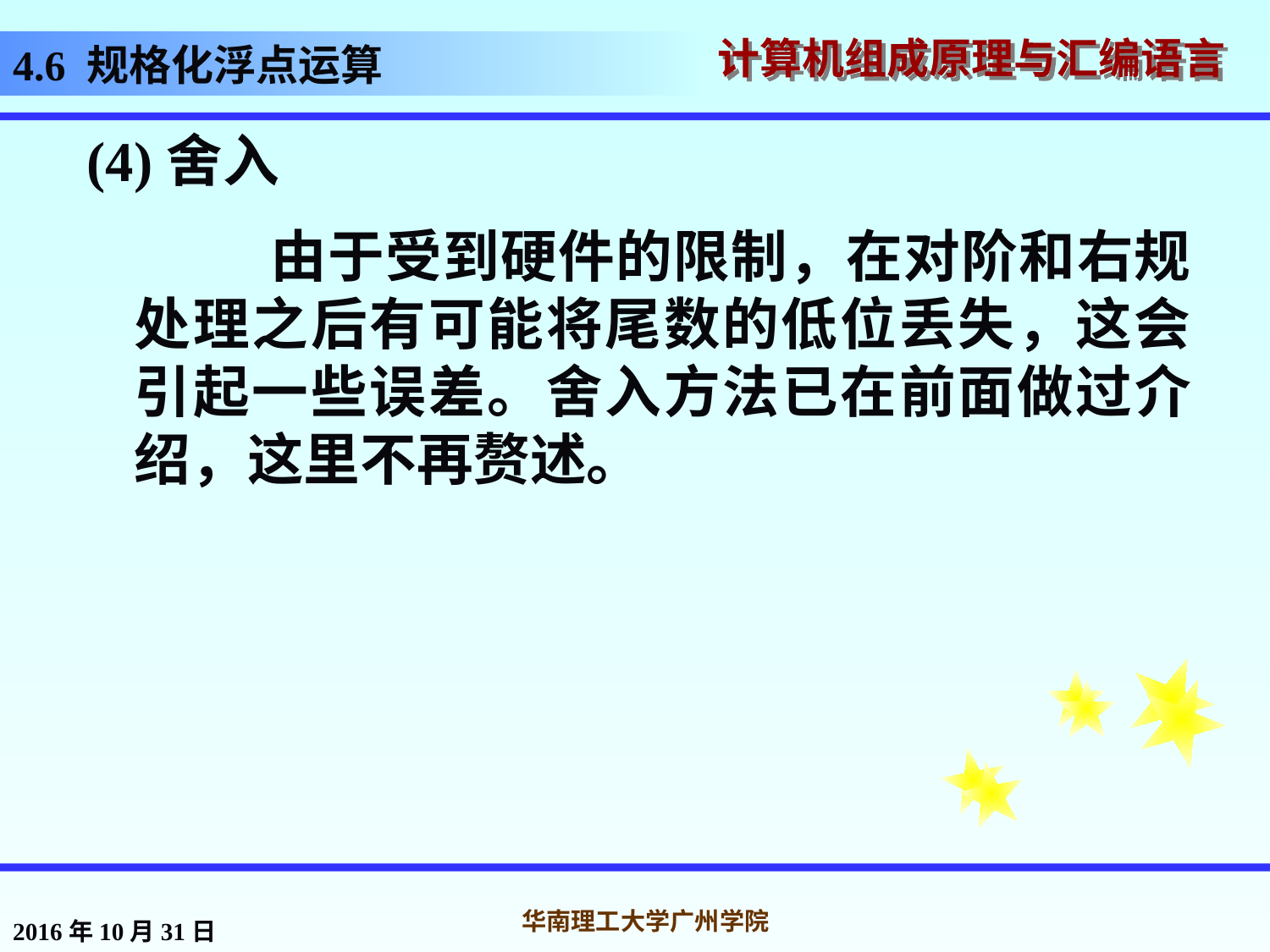

# 4.6 规格化浮点运算
(4)舍入
            由于受到硬件的限制，在对阶和右规处理之后有可能将尾数的低位丢失，这会引起一些误差。舍入方法已在前面做过介绍，这里不再赘述。
2016年10月31日
华南理工大学广州学院